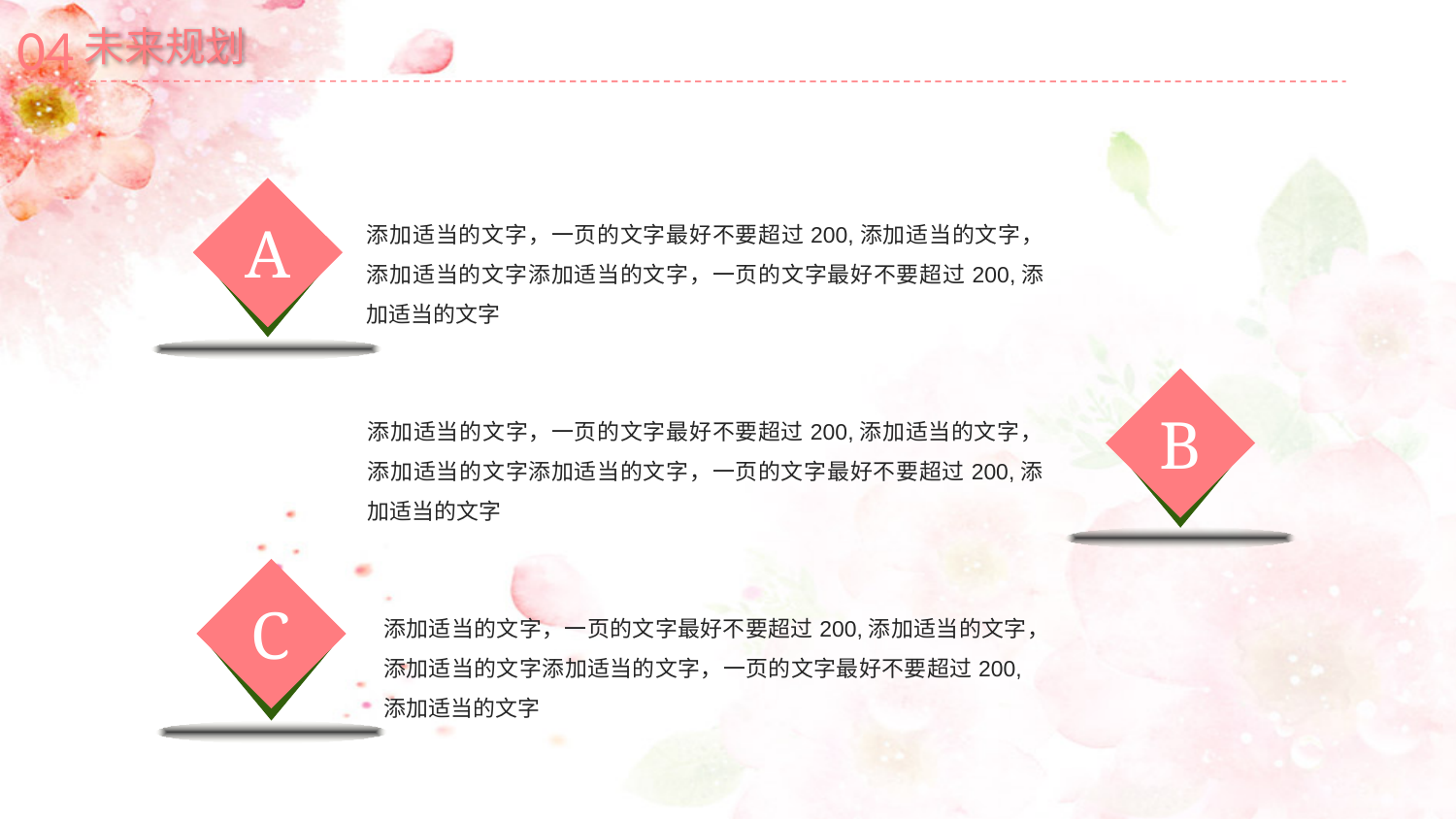

04
未来规划
A

添加适当的文字，一页的文字最好不要超过200,添加适当的文字，添加适当的文字添加适当的文字，一页的文字最好不要超过200,添加适当的文字

B

添加适当的文字，一页的文字最好不要超过200,添加适当的文字，添加适当的文字添加适当的文字，一页的文字最好不要超过200,添加适当的文字

C

添加适当的文字，一页的文字最好不要超过200,添加适当的文字，添加适当的文字添加适当的文字，一页的文字最好不要超过200,添加适当的文字